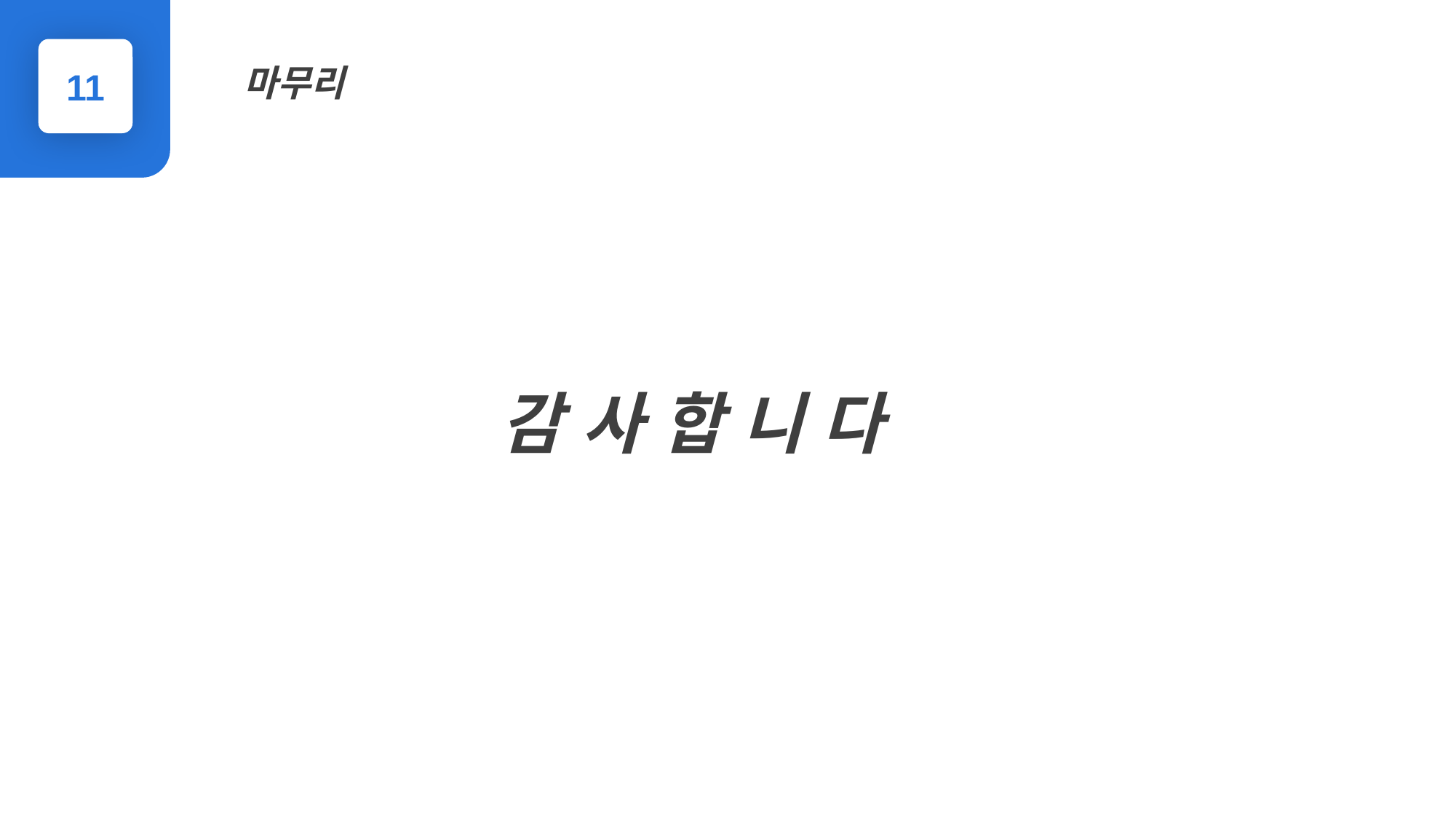

마무리
11
감 사 합 니 다